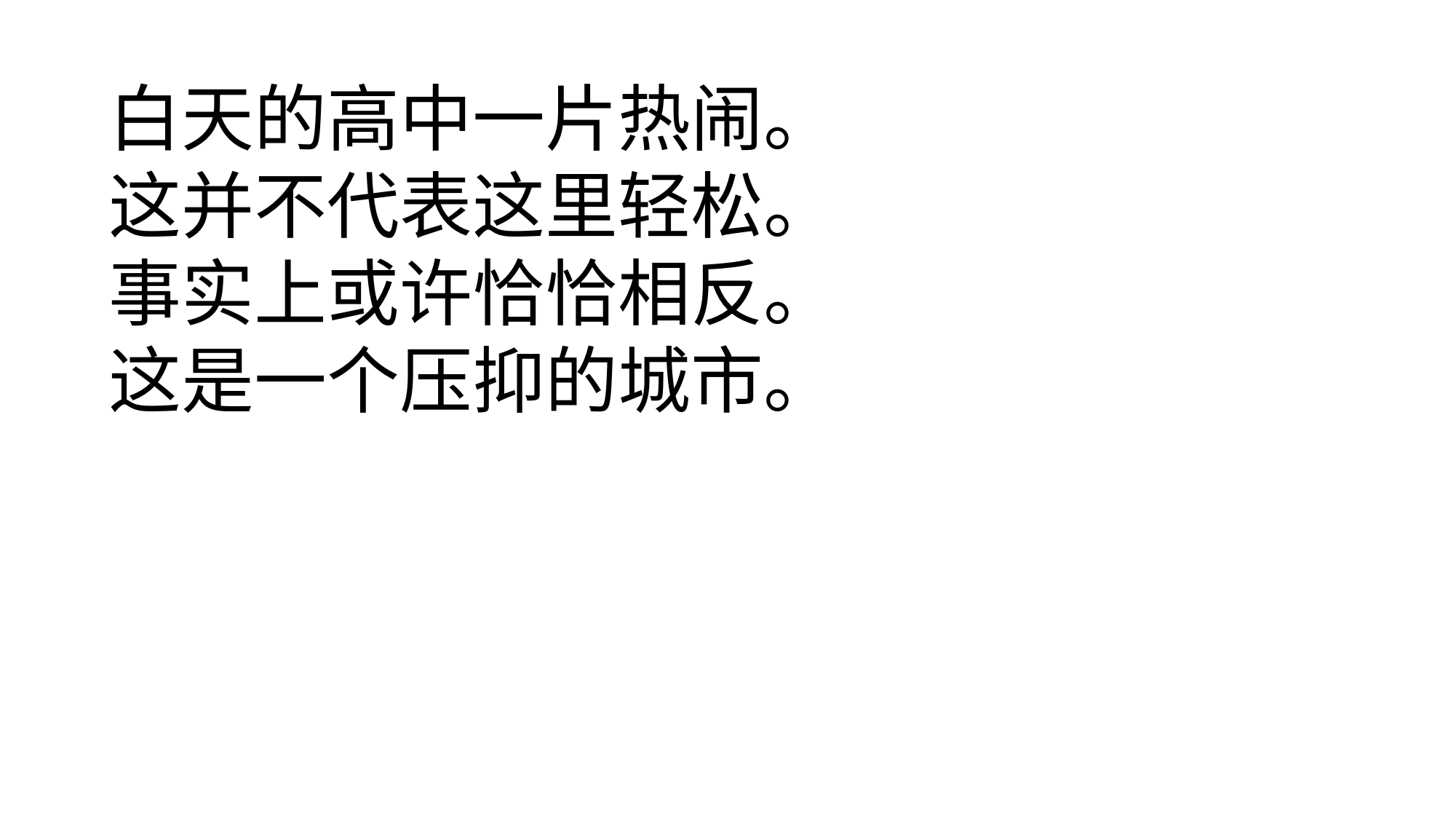

白天的高中一片热闹。
这并不代表这里轻松。
事实上或许恰恰相反。
这是一个压抑的城市。